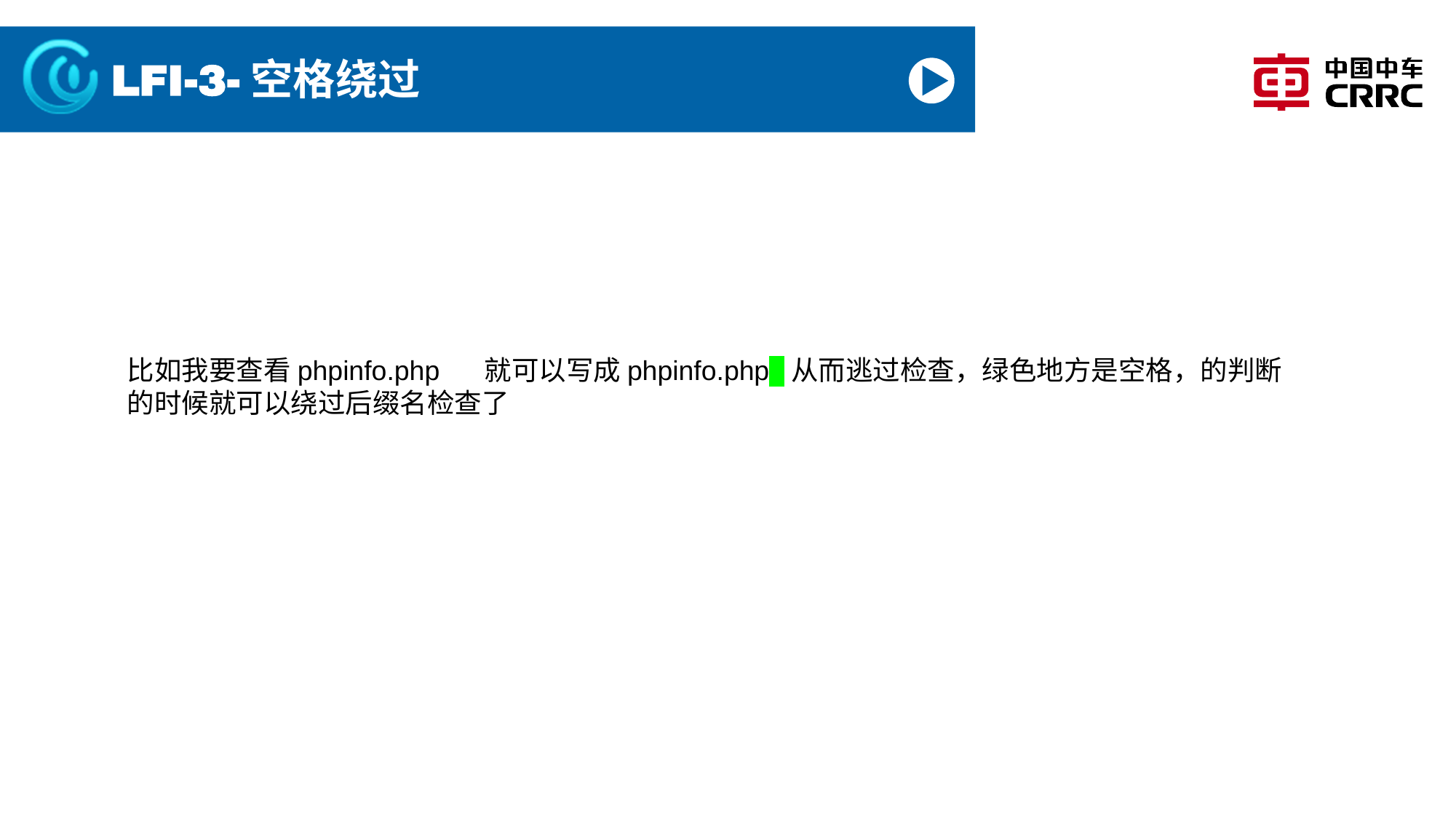

# LFI-3-空格绕过
比如我要查看phpinfo.php     就可以写成phpinfo.php  从而逃过检查，绿色地方是空格，的判断的时候就可以绕过后缀名检查了

34